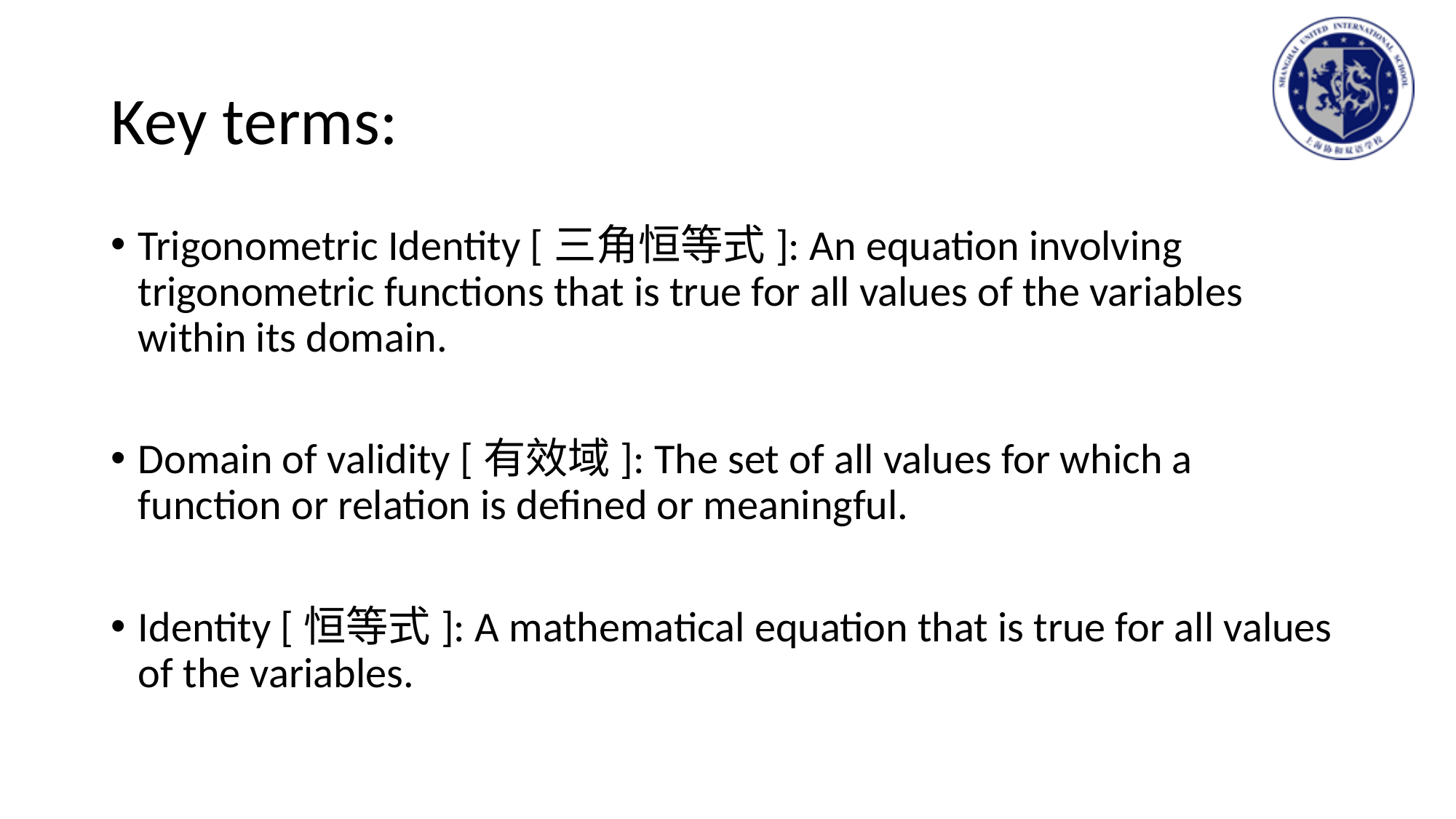

# Key terms:
Trigonometric Identity [三角恒等式]: An equation involving trigonometric functions that is true for all values of the variables within its domain.

Domain of validity [有效域]: The set of all values for which a function or relation is defined or meaningful.

Identity [恒等式]: A mathematical equation that is true for all values of the variables.